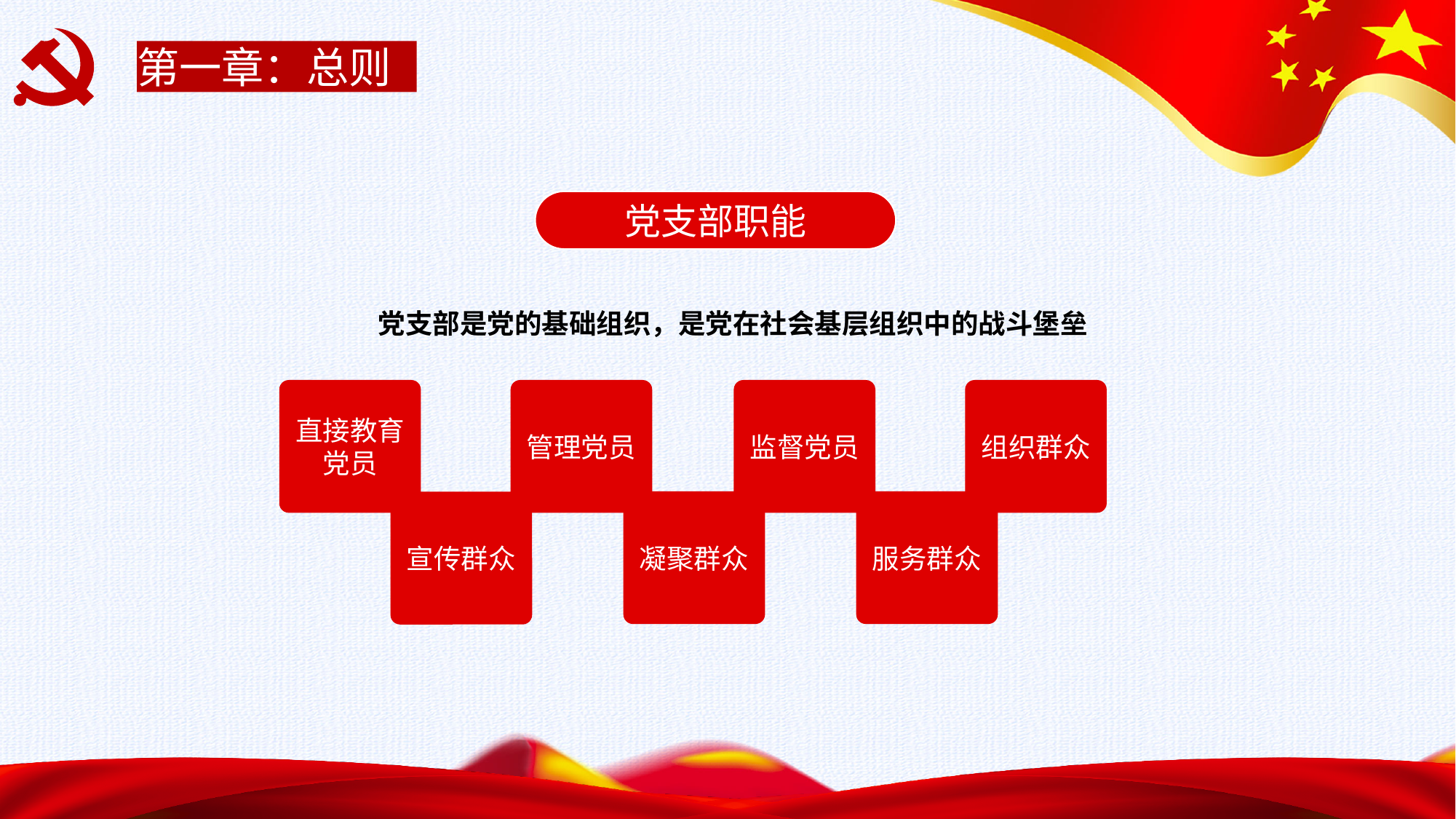

第一章：总则
党支部职能
党支部是党的基础组织，是党在社会基层组织中的战斗堡垒
直接教育党员
管理党员
监督党员
组织群众
凝聚群众
服务群众
宣传群众